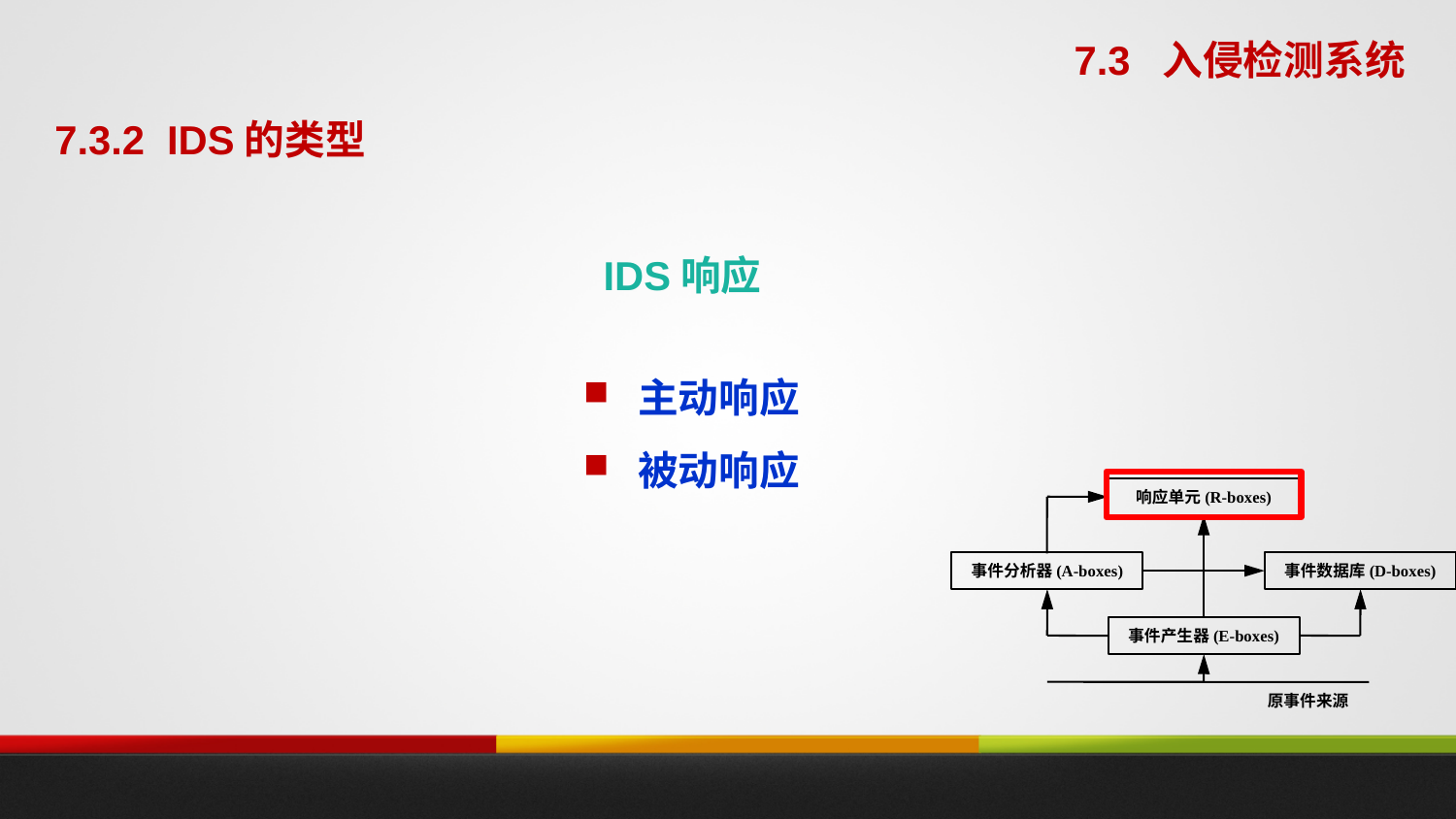

7.3  入侵检测系统
7.3.2  IDS的类型
# IDS响应
主动响应
被动响应

响应单元(R-boxes)
事件分析器(A-boxes)
事件数据库(D-boxes)
事件产生器(E-boxes)
原事件来源